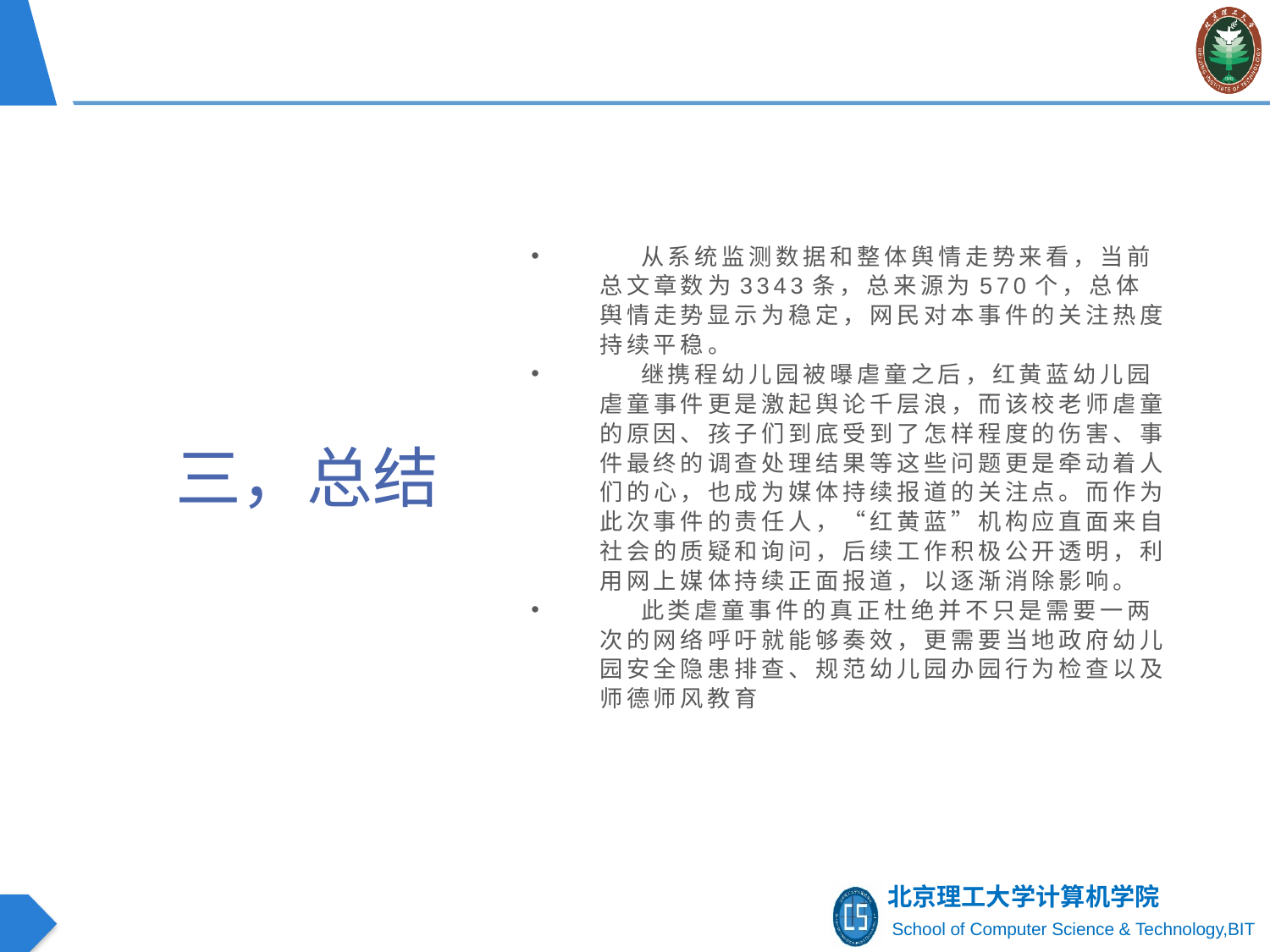

# 三，总结
    从系统监测数据和整体舆情走势来看，当前总文章数为3343条，总来源为570个，总体舆情走势显示为稳定，网民对本事件的关注热度持续平稳。
    继携程幼儿园被曝虐童之后，红黄蓝幼儿园虐童事件更是激起舆论千层浪，而该校老师虐童的原因、孩子们到底受到了怎样程度的伤害、事件最终的调查处理结果等这些问题更是牵动着人们的心，也成为媒体持续报道的关注点。而作为此次事件的责任人，“红黄蓝”机构应直面来自社会的质疑和询问，后续工作积极公开透明，利用网上媒体持续正面报道，以逐渐消除影响。
    此类虐童事件的真正杜绝并不只是需要一两次的网络呼吁就能够奏效，更需要当地政府幼儿园安全隐患排查、规范幼儿园办园行为检查以及师德师风教育